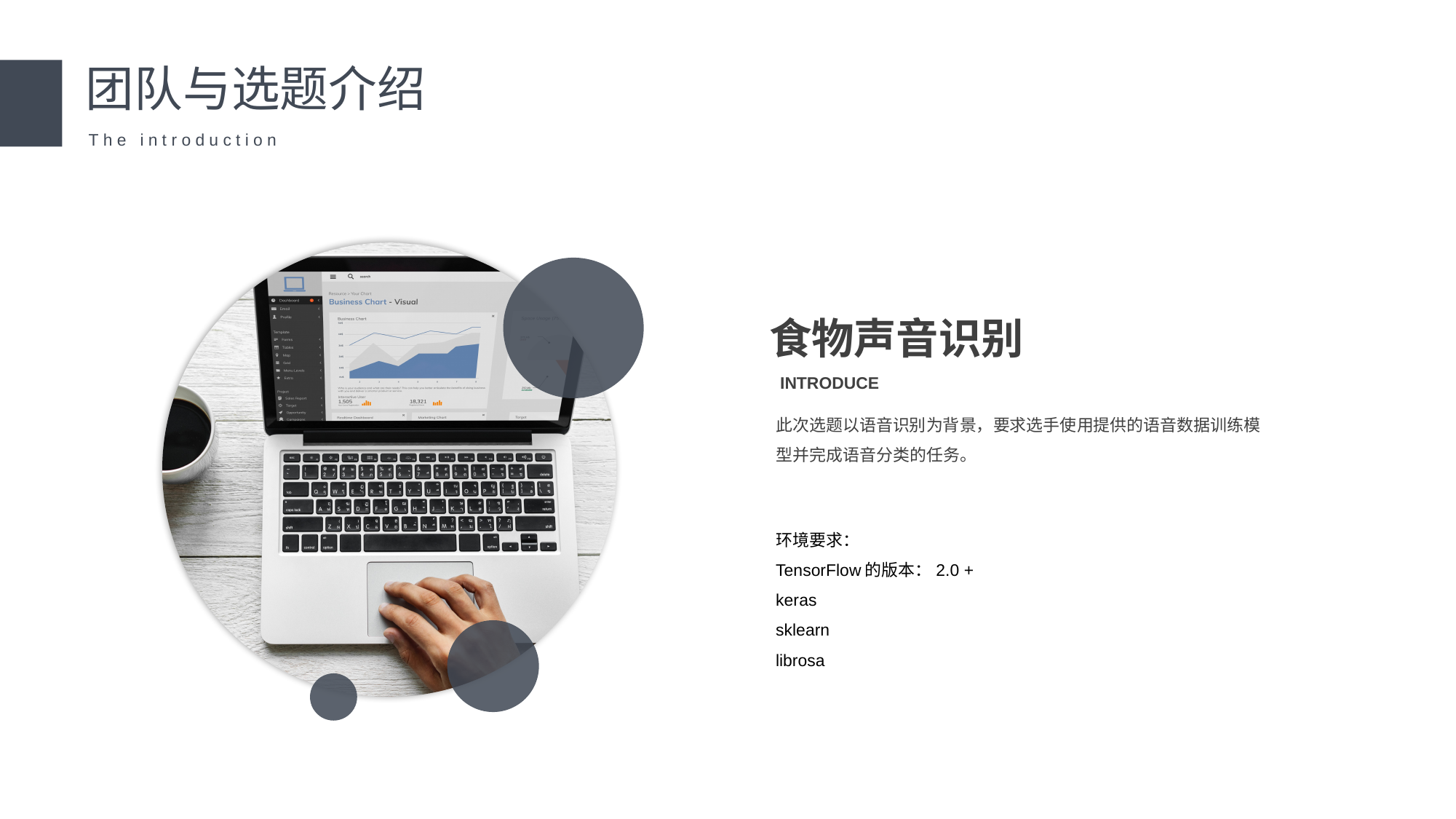

团队与选题介绍

The introduction

食物声音识别
INTRODUCE
此次选题以语音识别为背景，要求选手使用提供的语音数据训练模型并完成语音分类的任务。
环境要求：
TensorFlow的版本：2.0 +
keras
sklearn
librosa